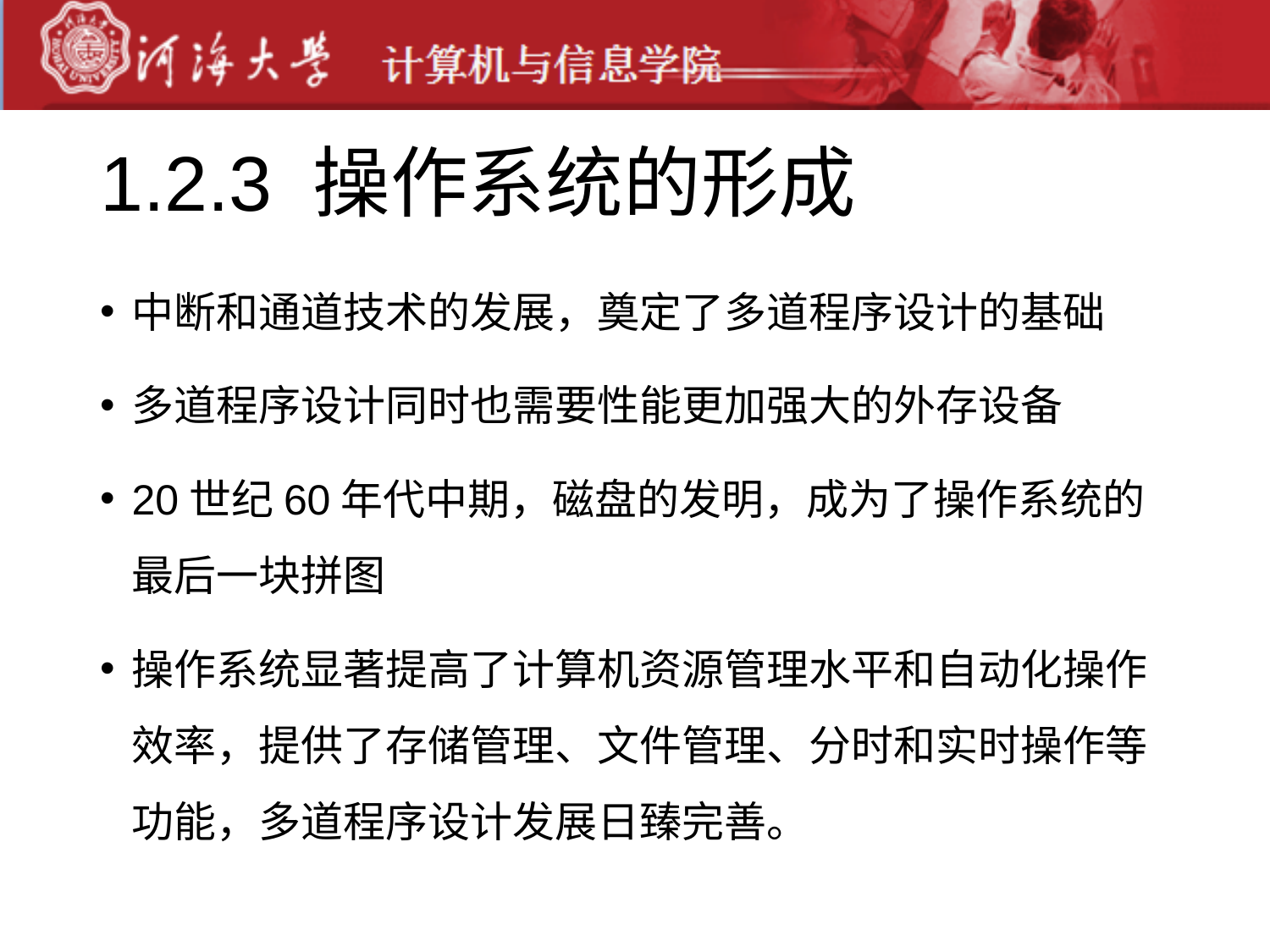

# 1.2.3 操作系统的形成
中断和通道技术的发展，奠定了多道程序设计的基础
多道程序设计同时也需要性能更加强大的外存设备
20世纪60年代中期，磁盘的发明，成为了操作系统的最后一块拼图
操作系统显著提高了计算机资源管理水平和自动化操作效率，提供了存储管理、文件管理、分时和实时操作等功能，多道程序设计发展日臻完善。